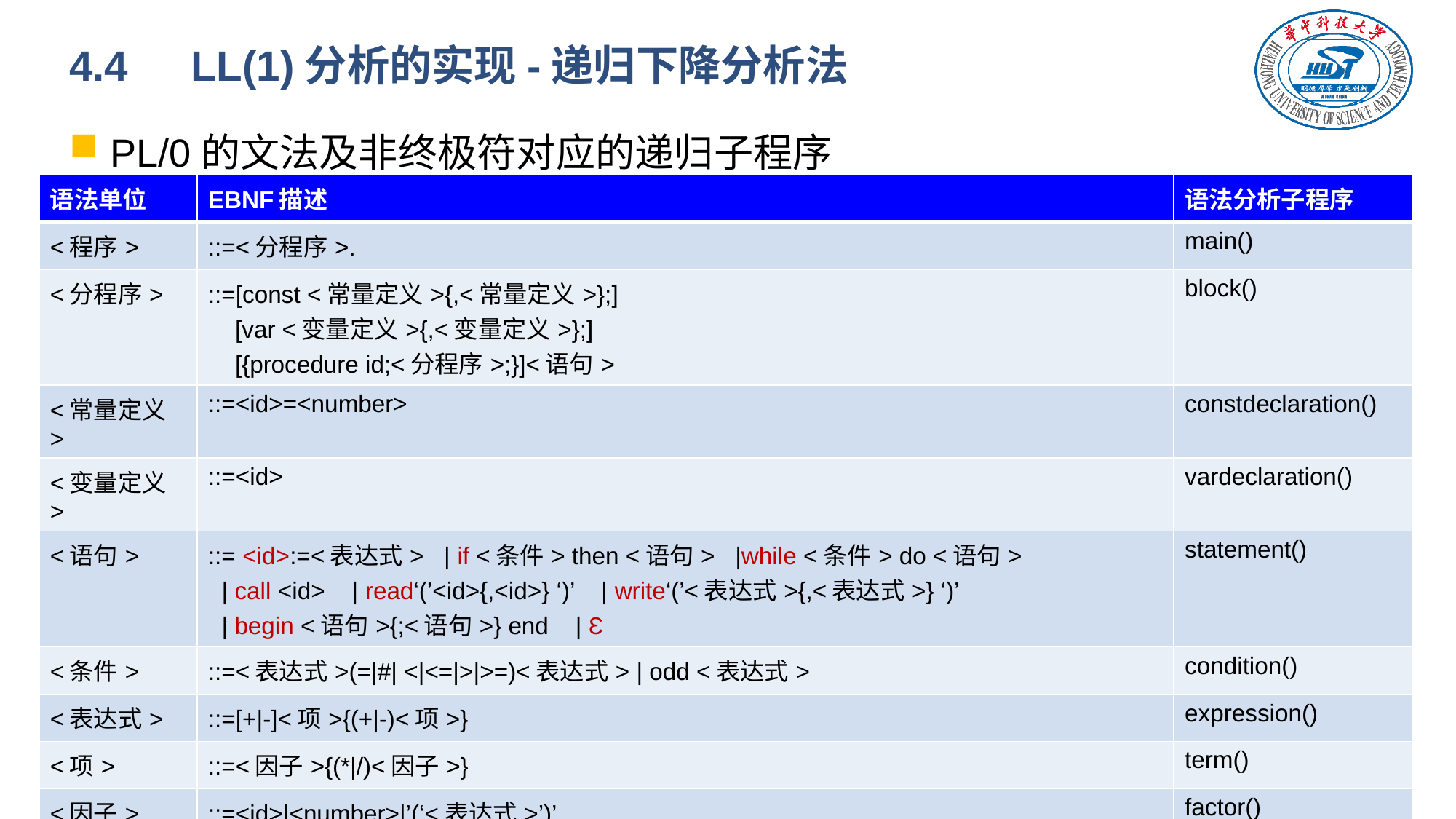

# 4.4　LL(1)分析的实现-递归下降分析法
PL/0的文法及非终极符对应的递归子程序
| 语法单位 | EBNF描述 | 语法分析子程序 |
| --- | --- | --- |
| <程序> | ::=<分程序>. | main() |
| <分程序> | ::=[const <常量定义>{,<常量定义>};] [var <变量定义>{,<变量定义>};] [{procedure id;<分程序>;}]<语句> | block() |
| <常量定义> | ::=<id>=<number> | constdeclaration() |
| <变量定义> | ::=<id> | vardeclaration() |
| <语句> | ::= <id>:=<表达式> | if <条件> then <语句> |while <条件> do <语句> | call <id> | read‘(’<id>{,<id>} ‘)’ | write‘(’<表达式>{,<表达式>} ‘)’ | begin <语句>{;<语句>} end | Ɛ | statement() |
| <条件> | ::=<表达式>(=|#| <|<=|>|>=)<表达式> | odd <表达式> | condition() |
| <表达式> | ::=[+|-]<项>{(+|-)<项>} | expression() |
| <项> | ::=<因子>{(\*|/)<因子>} | term() |
| <因子> | ::=<id>|<number>|’(‘<表达式>’)’ | factor() |
51